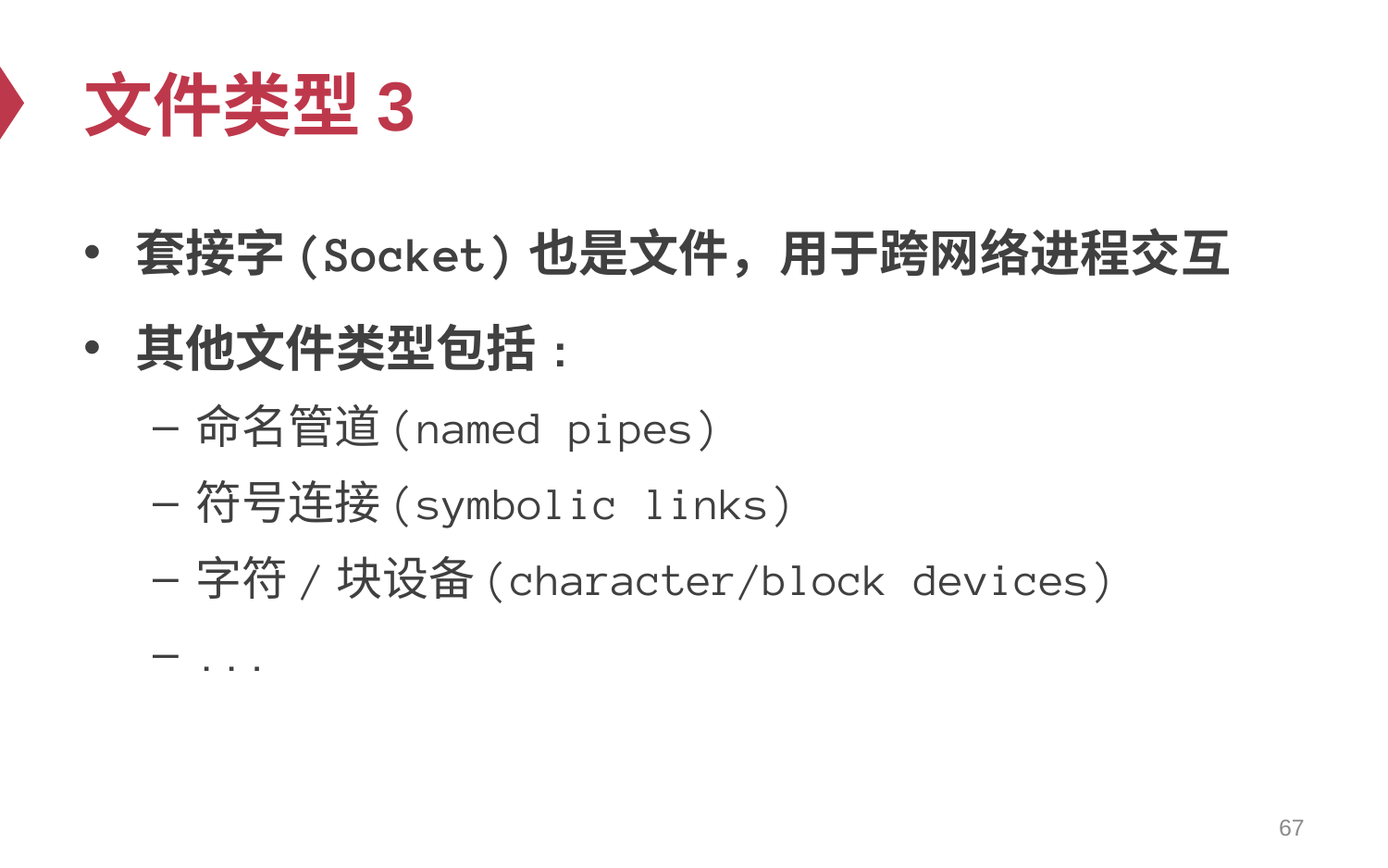

# 文件类型3
套接字(Socket)也是文件，用于跨网络进程交互
其他文件类型包括:
命名管道(named pipes)
符号连接(symbolic links)
字符/块设备(character/block devices)
...

67